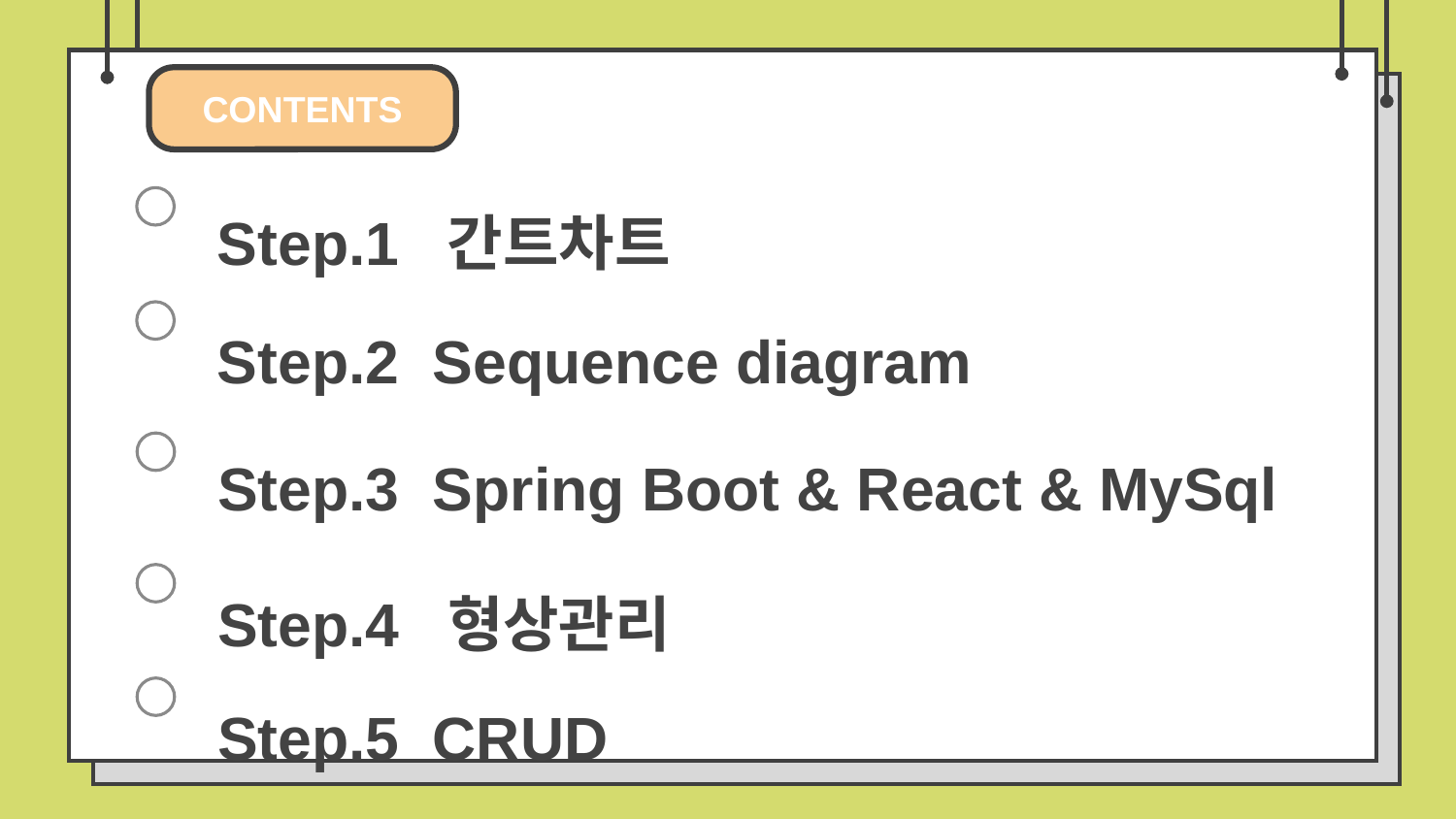

CONTENTS

Step.1  간트차트

Step.2  Sequence diagram

Step.3  Spring Boot & React & MySql

Step.4  형상관리

Step.5  CRUD